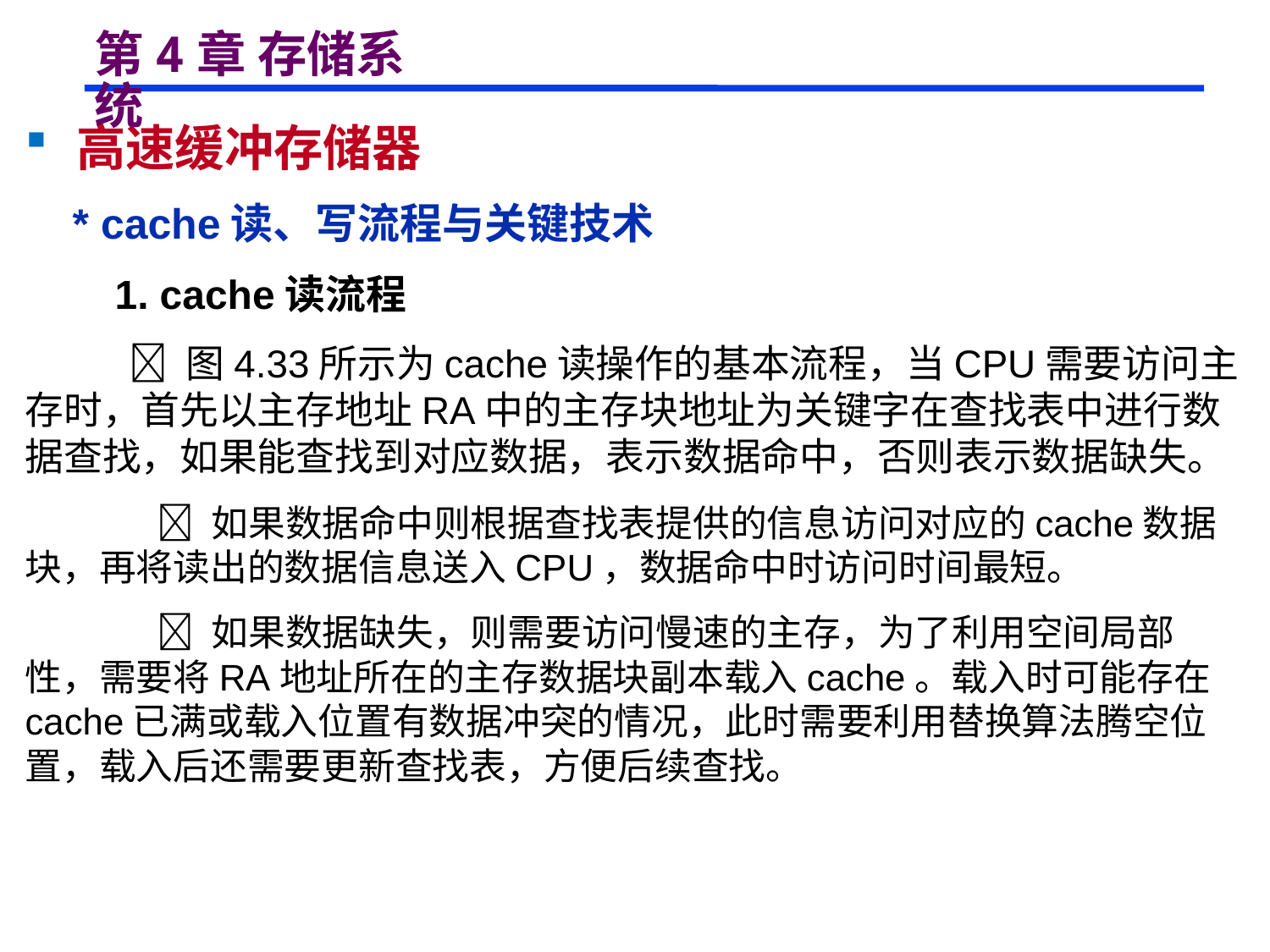

# 第4章 存储系统
 高速缓冲存储器
    * cache读、写流程与关键技术
        1. cache读流程
            • 图4.33所示为cache读操作的基本流程，当CPU需要访问主存时，首先以主存地址RA中的主存块地址为关键字在查找表中进行数据查找，如果能查找到对应数据，表示数据命中，否则表示数据缺失。
                ♦ 如果数据命中则根据查找表提供的信息访问对应的cache数据块，再将读出的数据信息送入CPU，数据命中时访问时间最短。
                ♦ 如果数据缺失，则需要访问慢速的主存，为了利用空间局部性，需要将RA地址所在的主存数据块副本载入cache。载入时可能存在cache已满或载入位置有数据冲突的情况，此时需要利用替换算法腾空位置，载入后还需要更新查找表，方便后续查找。